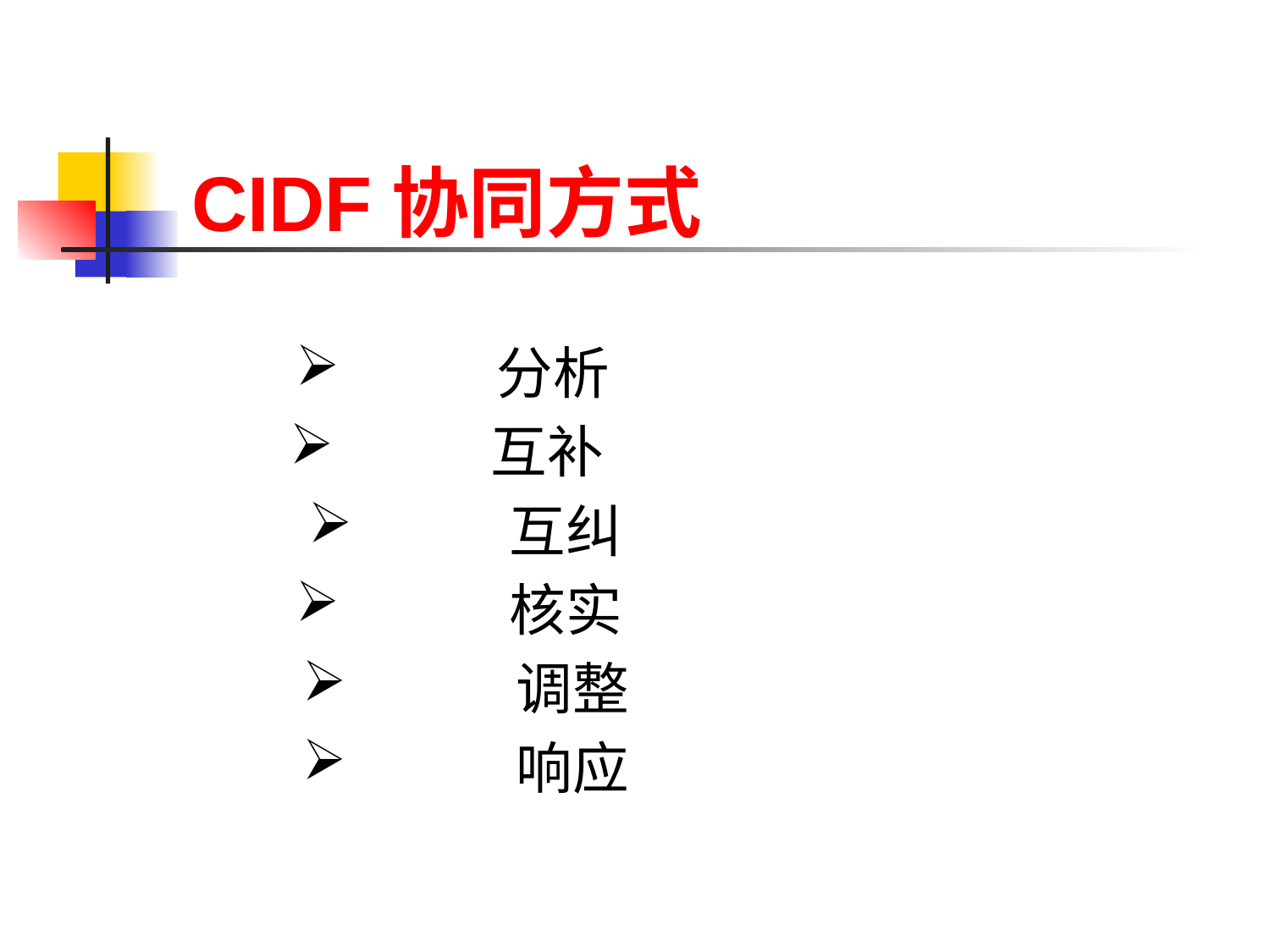

CIDF协同方式

           分析
           互补
           互纠
            核实
            调整
            响应